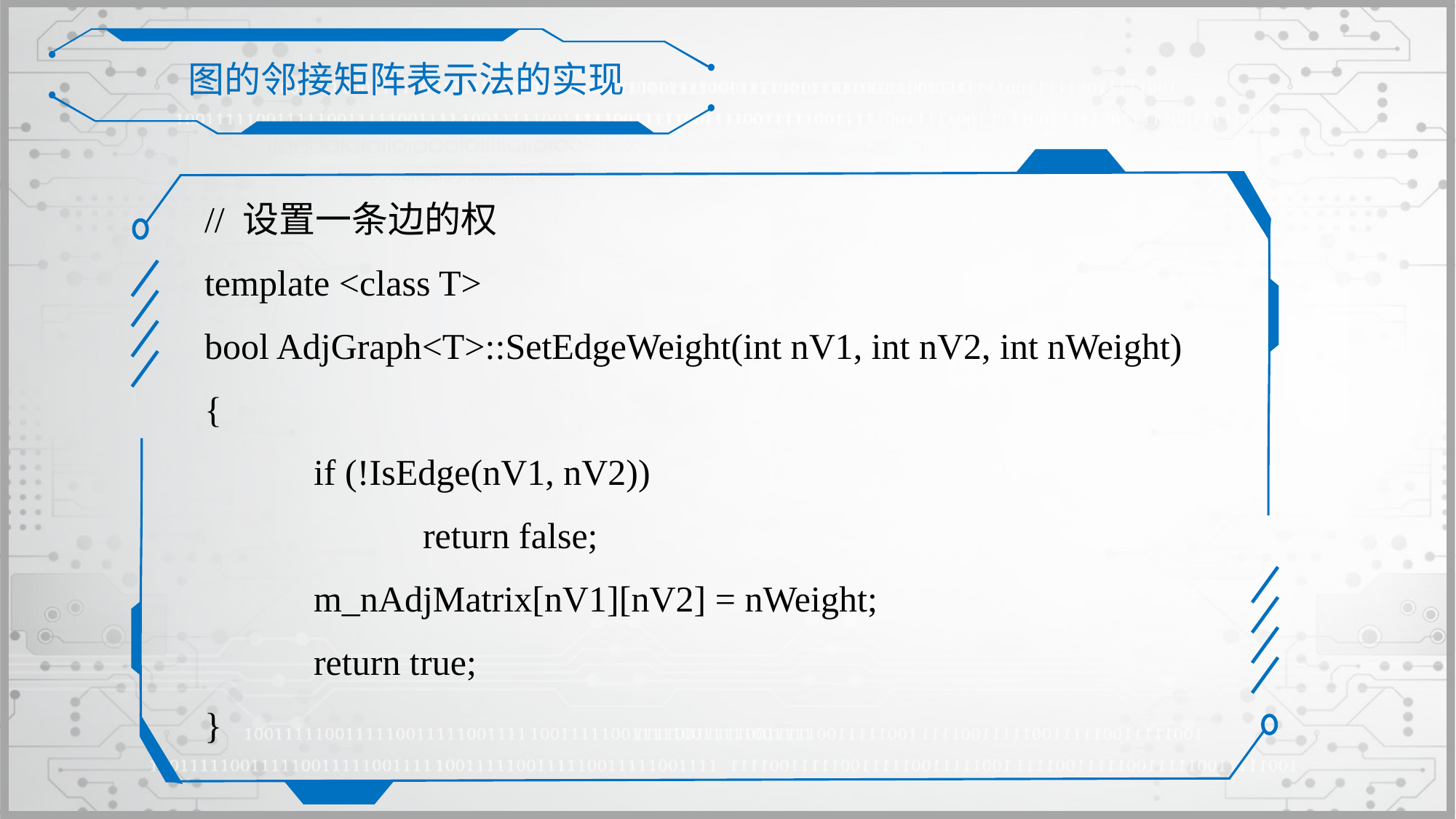

图的邻接矩阵表示法的实现

// 设置一条边的权
template <class T>
bool AdjGraph<T>::SetEdgeWeight(int nV1, int nV2, int nWeight)
{
	if (!IsEdge(nV1, nV2))
		return false;
	m_nAdjMatrix[nV1][nV2] = nWeight;
	return true;
}